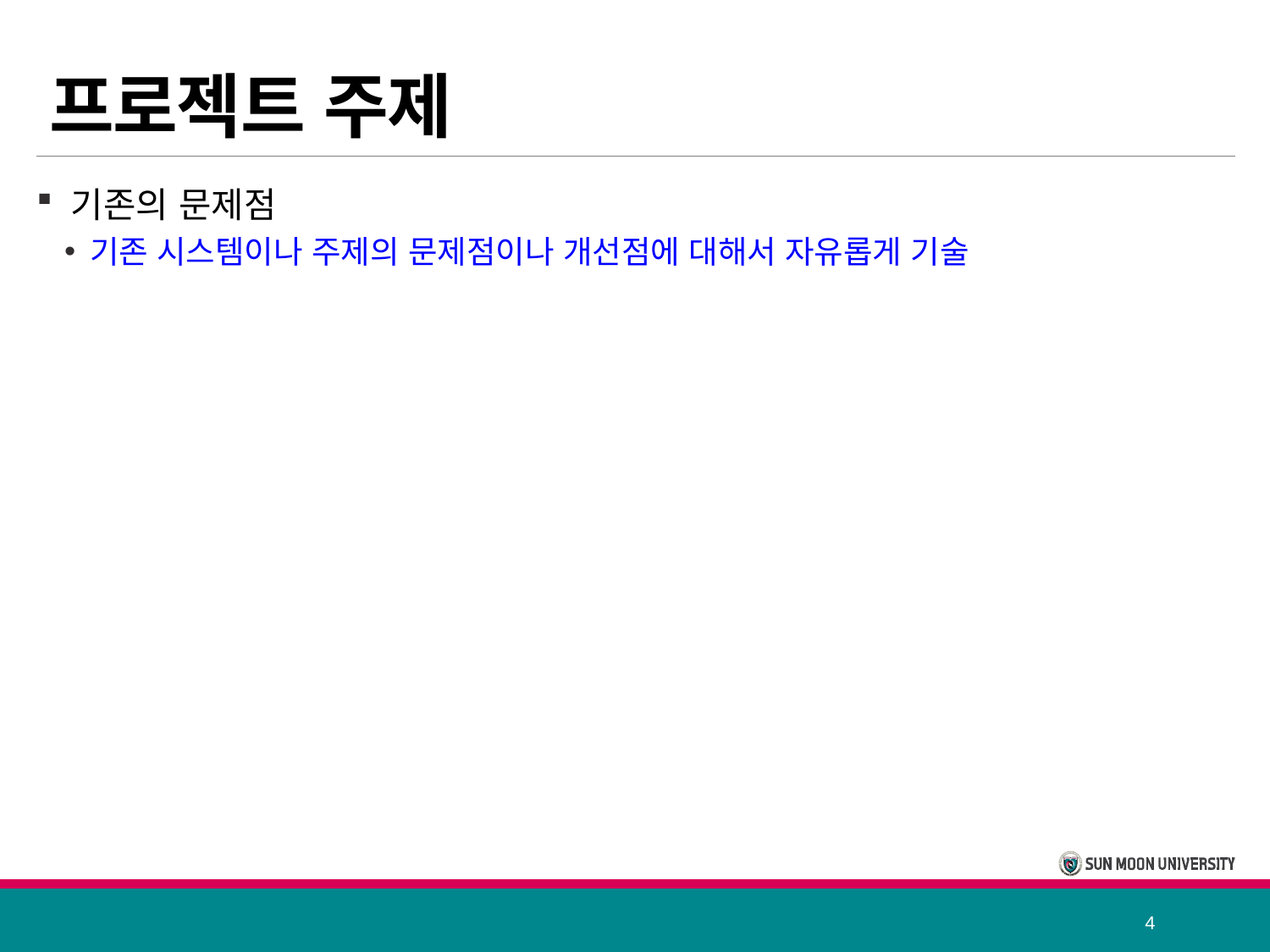

# 프로젝트 주제
 기존의 문제점
기존 시스템이나 주제의 문제점이나 개선점에 대해서 자유롭게 기술

4